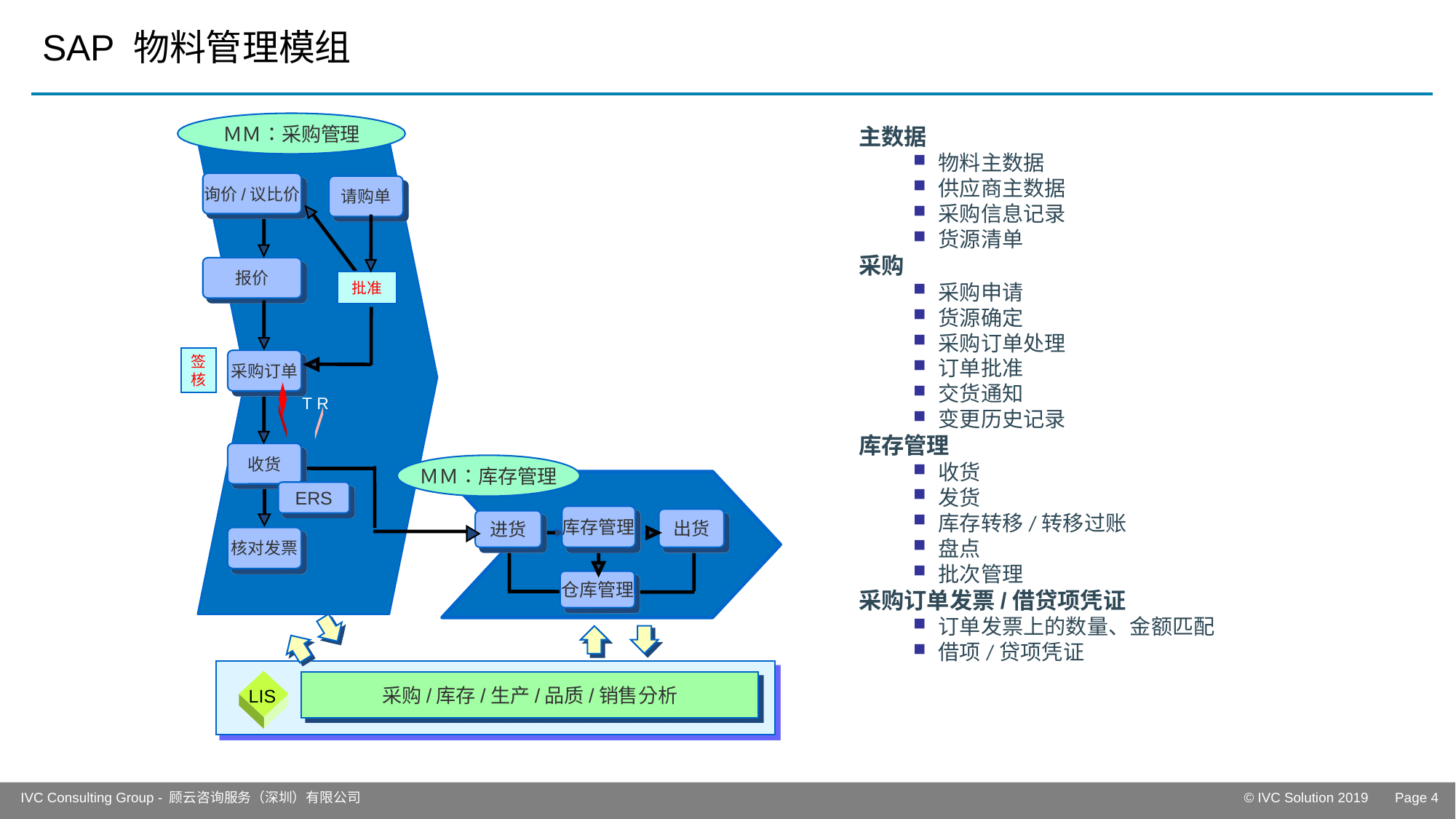

# SAP 物料管理模组
ＭＭ：采购管理

询价/议比价
请购单

报价

批准

签
核
采购订单

T R

收货
ＭＭ：库存管理

ERS
库存管理
出货
进货

核对发票

仓库管理

LIS
采购/库存/生产/品质/销售分析

主数据
物料主数据
供应商主数据
采购信息记录
货源清单
采购
采购申请
货源确定
采购订单处理
订单批准
交货通知
变更历史记录
库存管理
收货
发货
库存转移/转移过账
盘点
批次管理
采购订单发票/借贷项凭证
订单发票上的数量、金额匹配
借项/贷项凭证